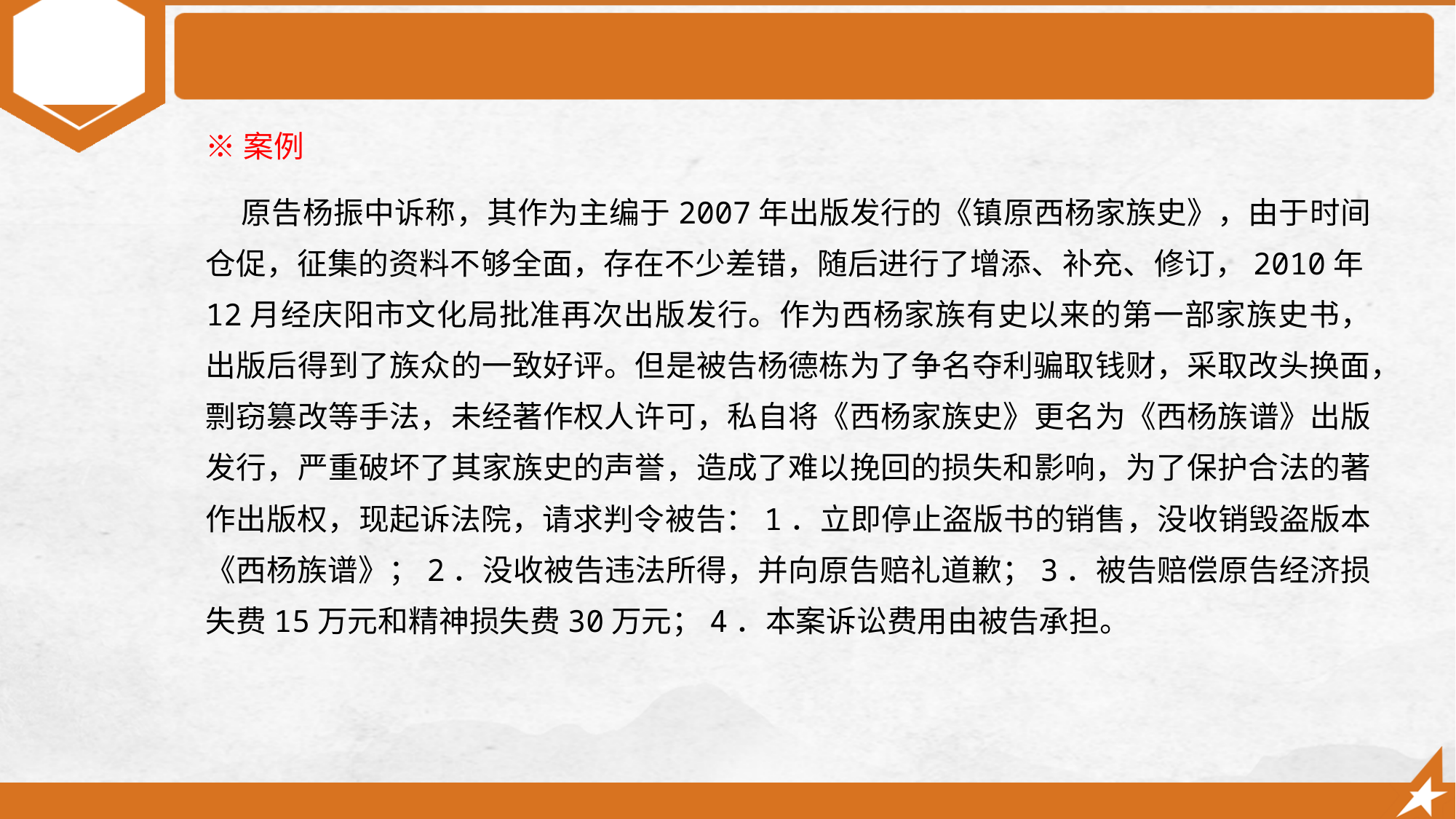

※案例
    原告杨振中诉称，其作为主编于2007年出版发行的《镇原西杨家族史》，由于时间仓促，征集的资料不够全面，存在不少差错，随后进行了增添、补充、修订，2010年12月经庆阳市文化局批准再次出版发行。作为西杨家族有史以来的第一部家族史书，出版后得到了族众的一致好评。但是被告杨德栋为了争名夺利骗取钱财，采取改头换面，剽窃篡改等手法，未经著作权人许可，私自将《西杨家族史》更名为《西杨族谱》出版发行，严重破坏了其家族史的声誉，造成了难以挽回的损失和影响，为了保护合法的著作出版权，现起诉法院，请求判令被告：1．立即停止盗版书的销售，没收销毁盗版本《西杨族谱》；2．没收被告违法所得，并向原告赔礼道歉；3．被告赔偿原告经济损失费15万元和精神损失费30万元；4．本案诉讼费用由被告承担。